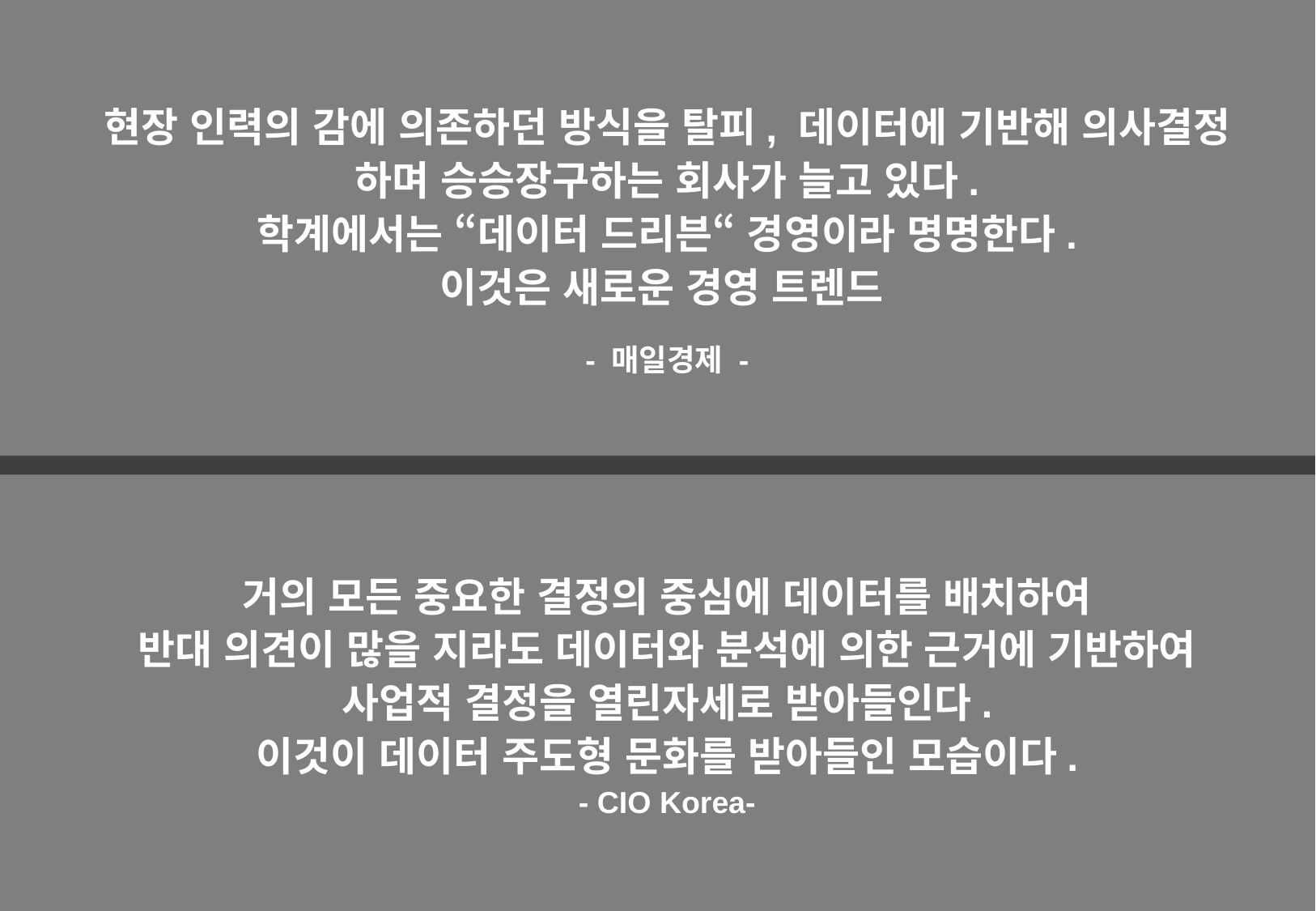

현장 인력의 감에 의존하던 방식을 탈피, 데이터에 기반해 의사결정
하며 승승장구하는 회사가 늘고 있다.
학계에서는 “데이터 드리븐“ 경영이라 명명한다.
이것은 새로운 경영 트렌드

- 매일경제 -
거의 모든 중요한 결정의 중심에 데이터를 배치하여
반대 의견이 많을 지라도 데이터와 분석에 의한 근거에 기반하여
사업적 결정을 열린자세로 받아들인다.
이것이 데이터 주도형 문화를 받아들인 모습이다.
- CIO Korea-